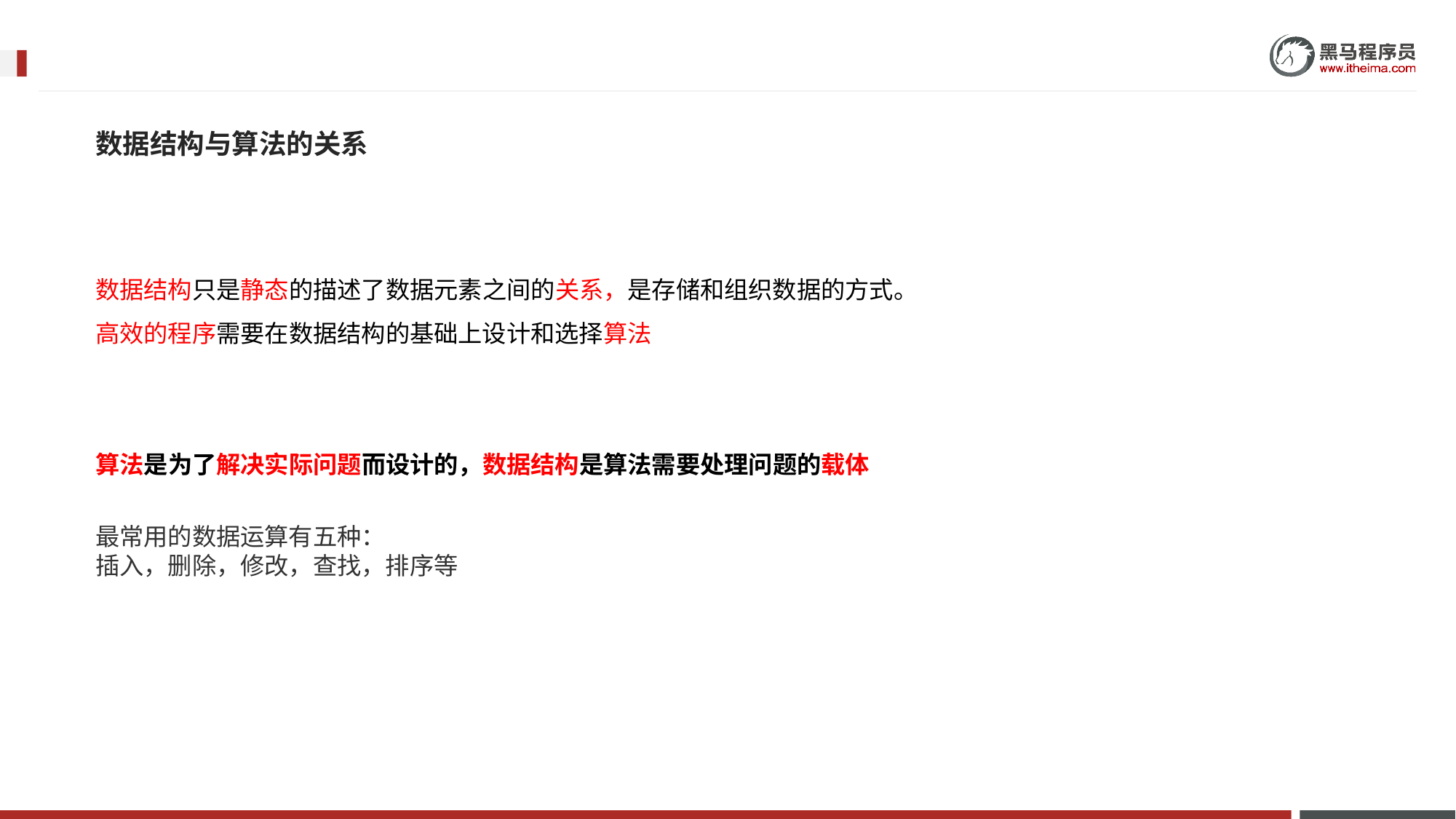

数据结构与算法的关系
数据结构只是静态的描述了数据元素之间的关系，是存储和组织数据的方式。
高效的程序需要在数据结构的基础上设计和选择算法

算法是为了解决实际问题而设计的，数据结构是算法需要处理问题的载体

最常用的数据运算有五种：
插入，删除，修改，查找，排序等